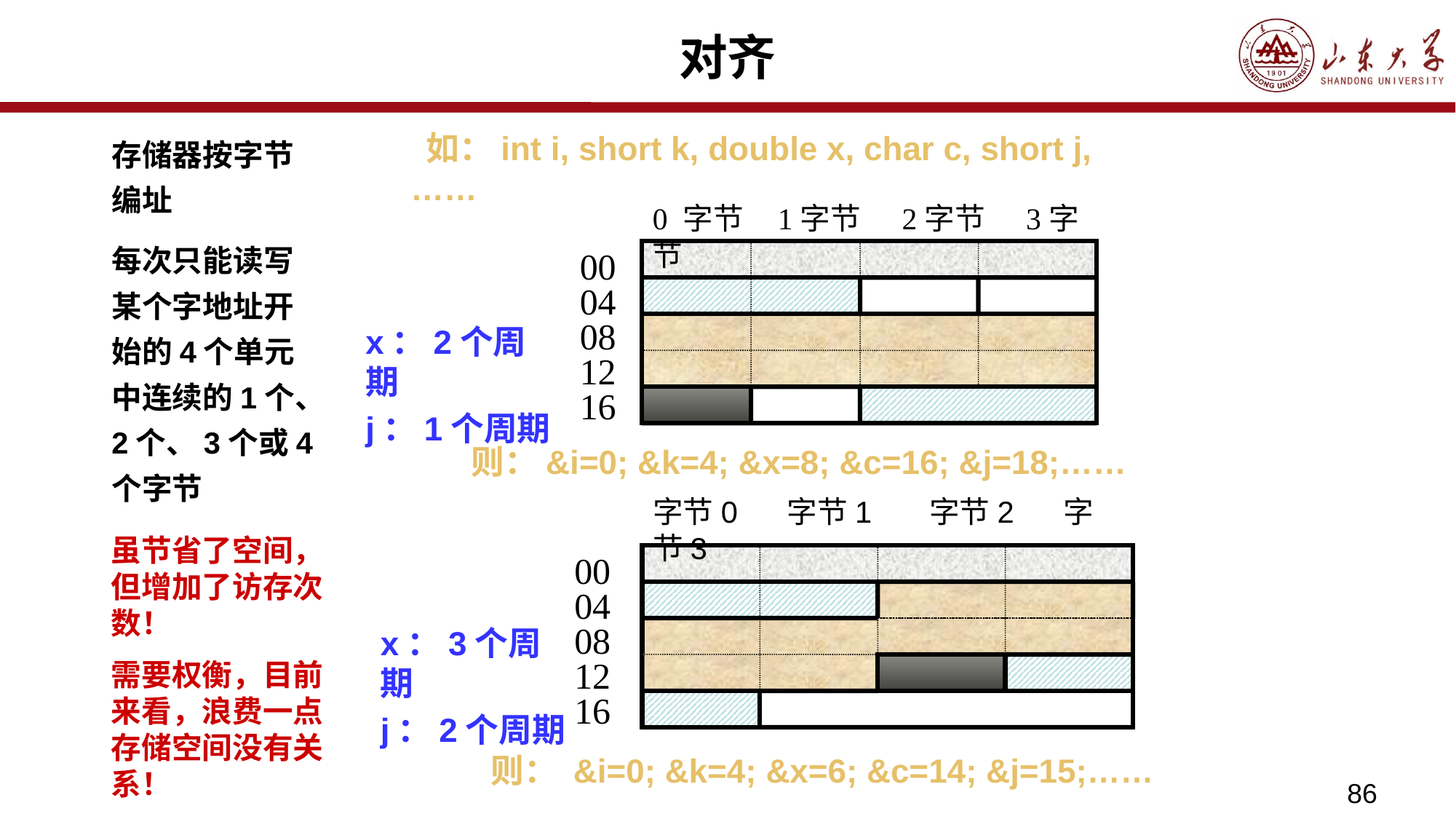

# 对齐
存储器按字节编址
每次只能读写某个字地址开始的4个单元中连续的1个、2个、3个或4个字节
 如：int i, short k, double x, char c, short j,……
0 字节    1字节     2字节     3字节

0004081216

x：2个周期
j：1个周期
 则：&i=0; &k=4; &x=8; &c=16; &j=18;……
字节0     字节1      字节2     字节3

0004081216

虽节省了空间，但增加了访存次数！
需要权衡，目前来看，浪费一点存储空间没有关系！
x：3个周期
j：2个周期
 则： &i=0; &k=4; &x=6; &c=14; &j=15;……
86